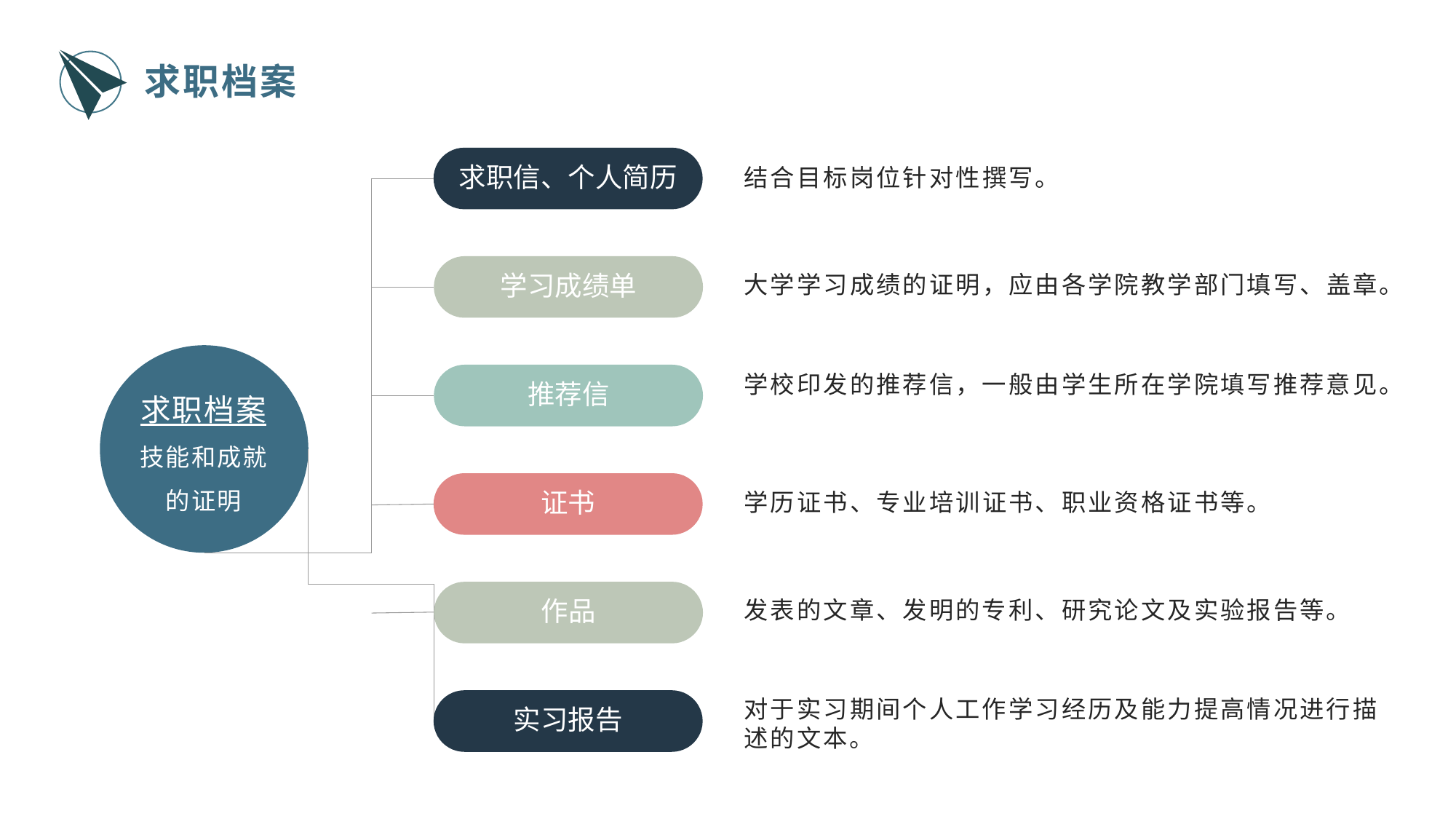

求职档案
求职信、个人简历
结合目标岗位针对性撰写。
学习成绩单
大学学习成绩的证明，应由各学院教学部门填写、盖章。

学校印发的推荐信，一般由学生所在学院填写推荐意见。
推荐信
求职档案
技能和成就
的证明
证书
学历证书、专业培训证书、职业资格证书等。
作品
发表的文章、发明的专利、研究论文及实验报告等。
对于实习期间个人工作学习经历及能力提高情况进行描述的文本。
实习报告